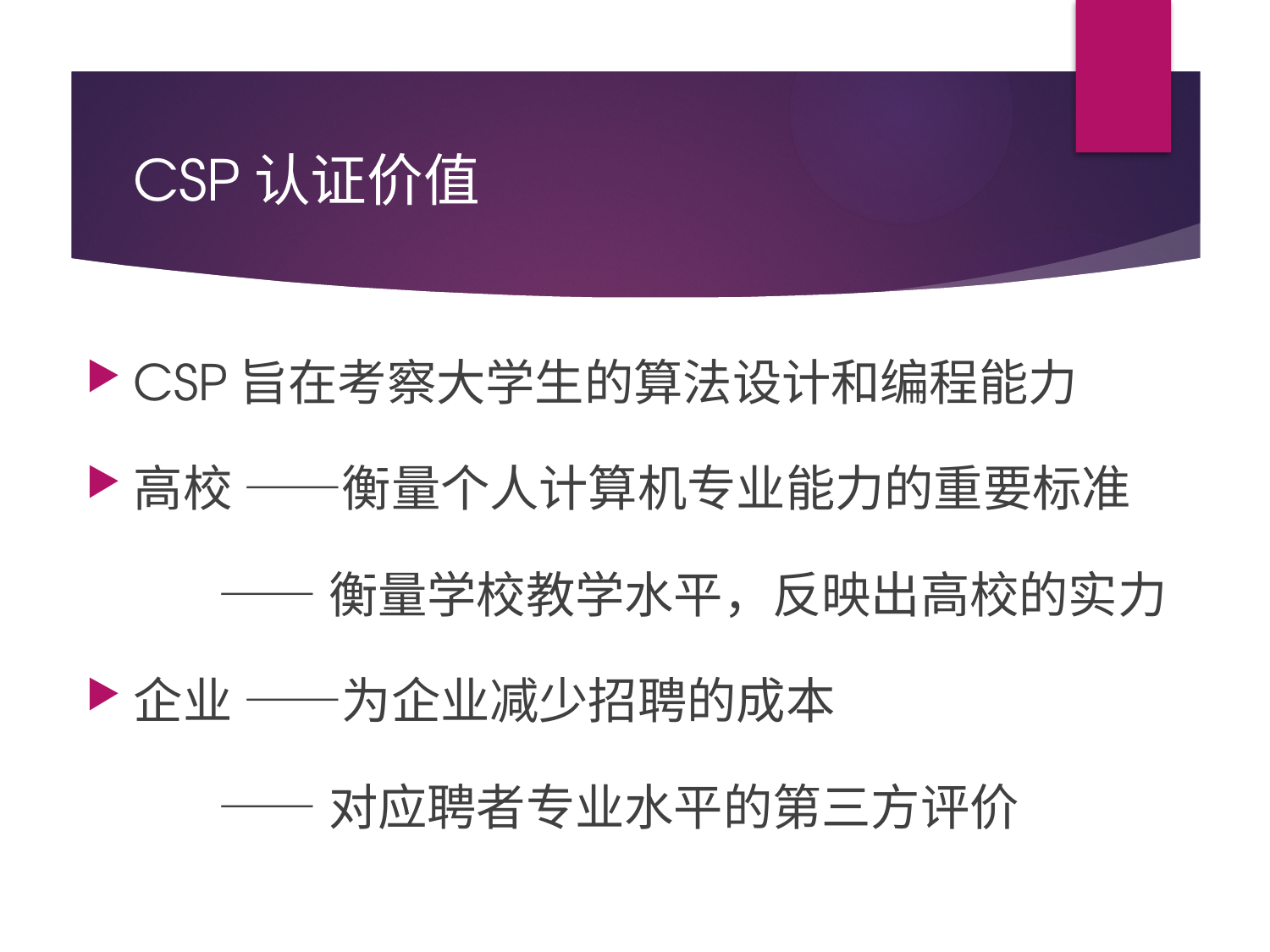

# CSP认证价值
CSP旨在考察大学生的算法设计和编程能力
高校 ——衡量个人计算机专业能力的重要标准
            ——衡量学校教学水平，反映出高校的实力
企业 ——为企业减少招聘的成本
            ——对应聘者专业水平的第三方评价